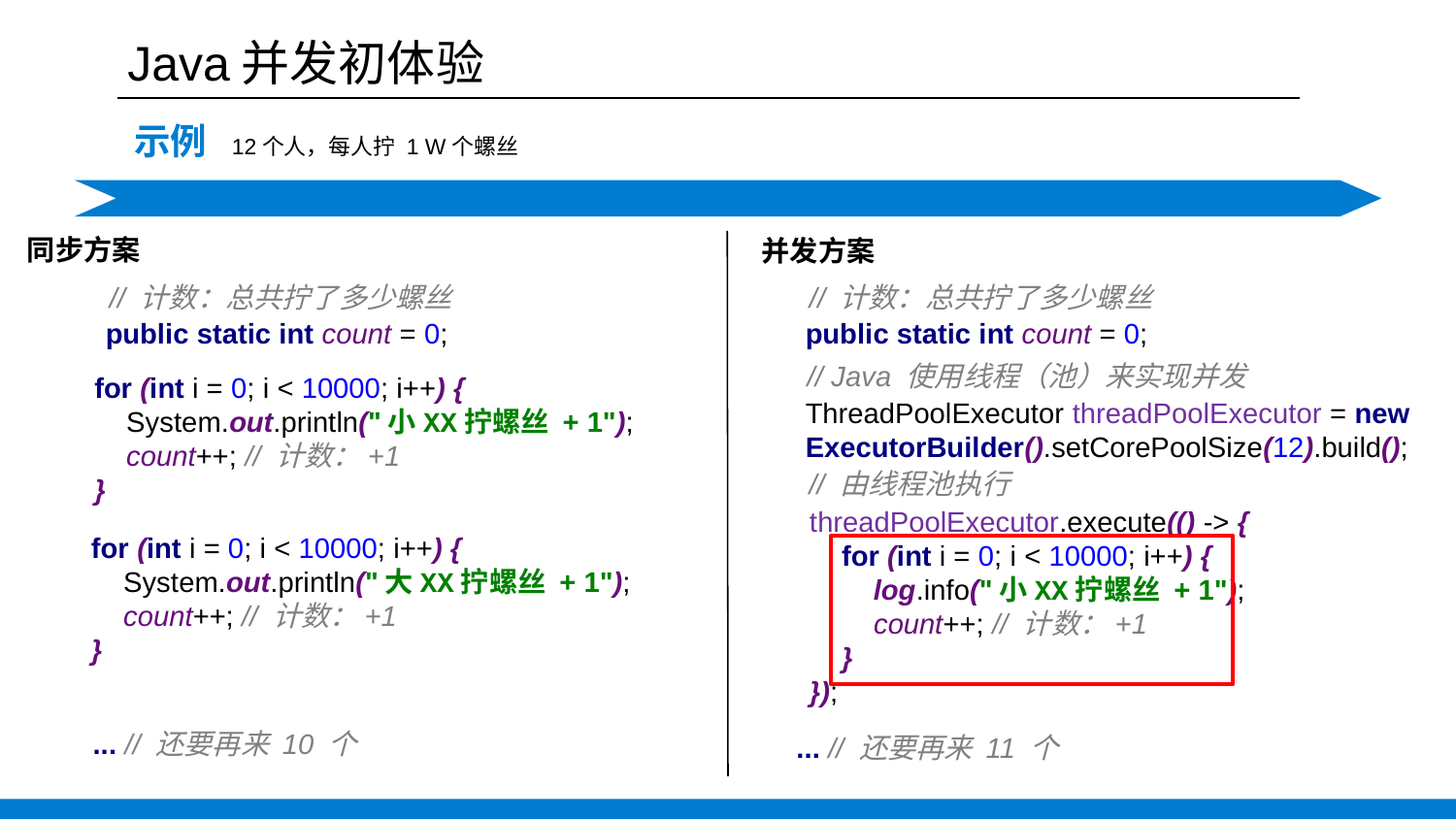

Java并发初体验
示例  12个人，每人拧 1 W个螺丝

 同步方案
 并发方案
// 计数：总共拧了多少螺丝
// 计数：总共拧了多少螺丝
public static int count = 0;
public static int count = 0;
// Java 使用线程（池）来实现并发
for (int i = 0; i < 10000; i++) {
    System.out.println("小XX拧螺丝 + 1");
    count++; // 计数：+1
}
ThreadPoolExecutor threadPoolExecutor = new ExecutorBuilder().setCorePoolSize(12).build();
// 由线程池执行
threadPoolExecutor.execute(() -> {
    for (int i = 0; i < 10000; i++) {
        log.info("小XX拧螺丝 + 1");
        count++; // 计数：+1
    }
});
for (int i = 0; i < 10000; i++) {
    System.out.println("大XX拧螺丝 + 1");
    count++; // 计数：+1
}

... // 还要再来 10 个
... // 还要再来 11 个